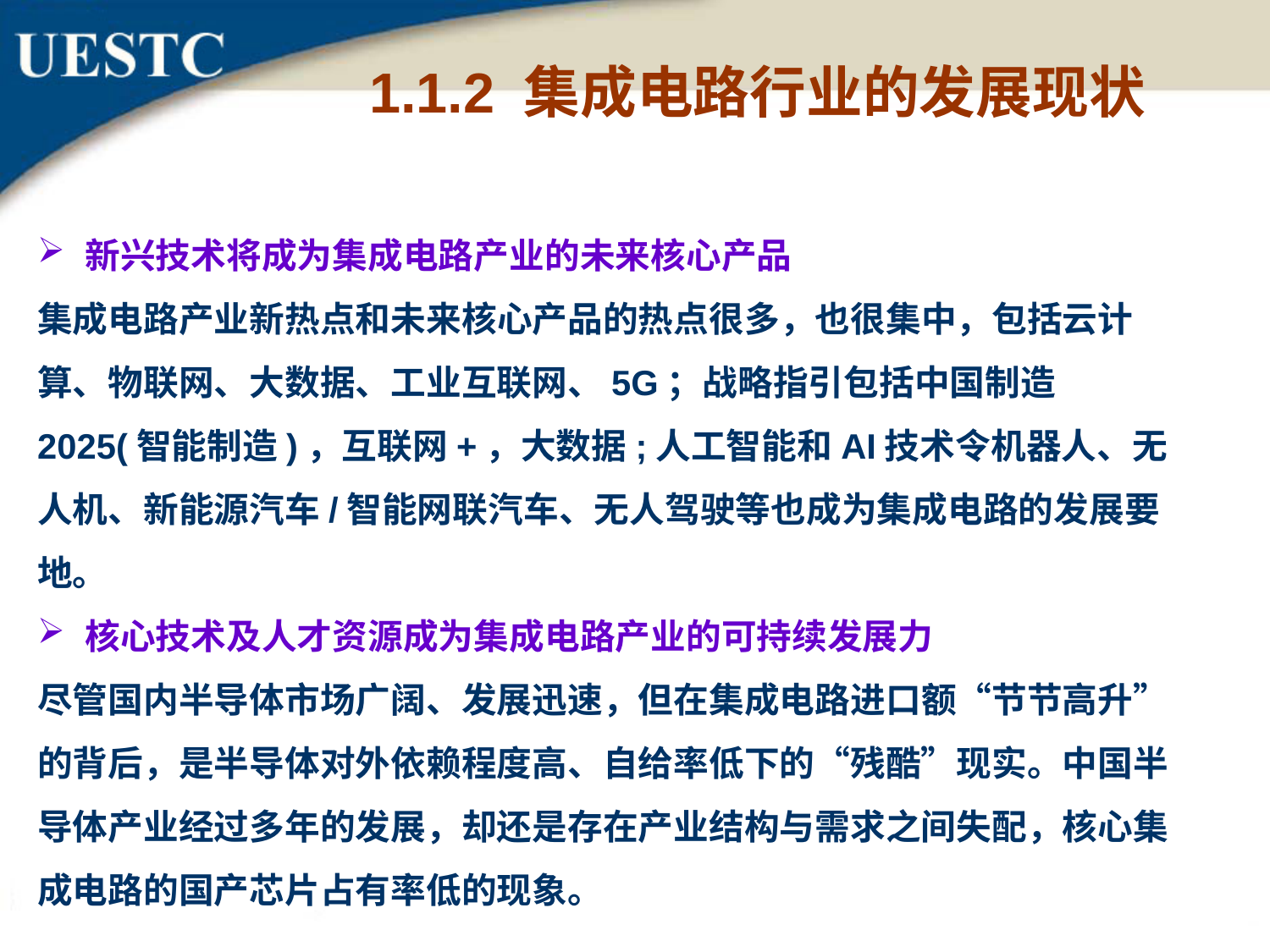

1.1.2 集成电路行业的发展现状
新兴技术将成为集成电路产业的未来核心产品
集成电路产业新热点和未来核心产品的热点很多，也很集中，包括云计算、物联网、大数据、工业互联网、5G；战略指引包括中国制造2025(智能制造)，互联网+，大数据;人工智能和AI技术令机器人、无人机、新能源汽车/智能网联汽车、无人驾驶等也成为集成电路的发展要地。
核心技术及人才资源成为集成电路产业的可持续发展力
尽管国内半导体市场广阔、发展迅速，但在集成电路进口额“节节高升”的背后，是半导体对外依赖程度高、自给率低下的“残酷”现实。中国半导体产业经过多年的发展，却还是存在产业结构与需求之间失配，核心集成电路的国产芯片占有率低的现象。